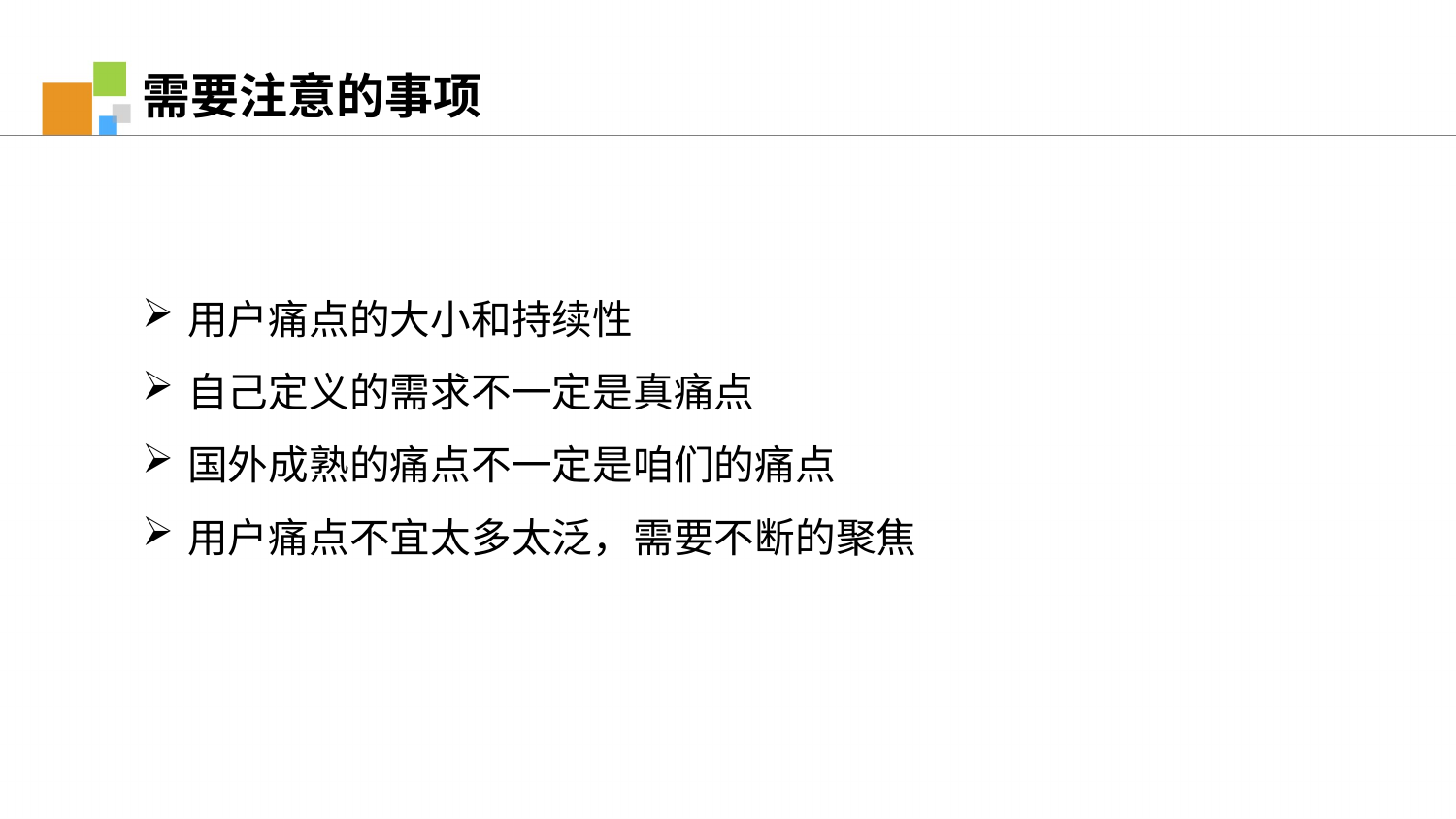

需要注意的事项
用户痛点的大小和持续性
自己定义的需求不一定是真痛点
国外成熟的痛点不一定是咱们的痛点
用户痛点不宜太多太泛，需要不断的聚焦